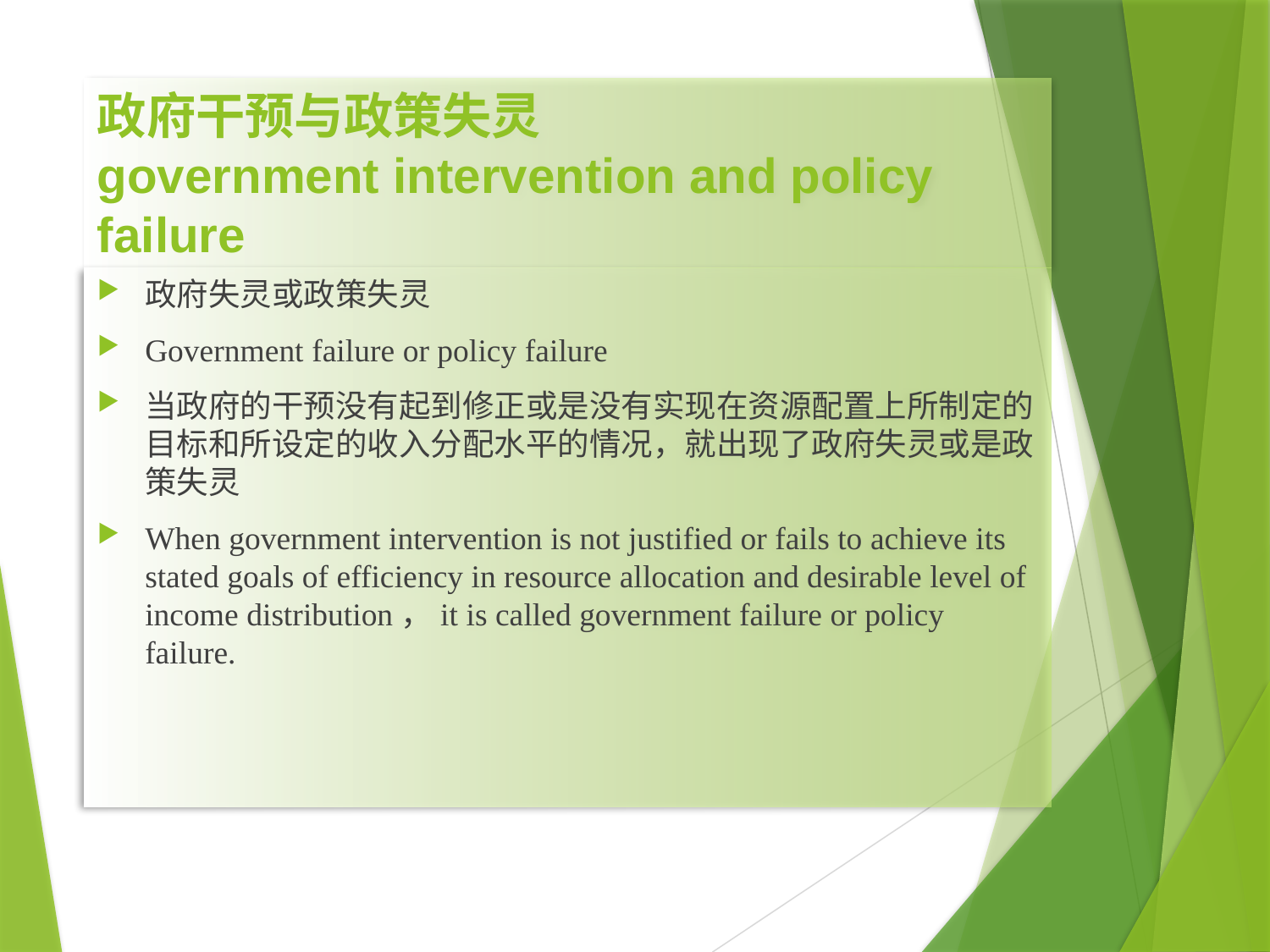

# 政府干预与政策失灵 government intervention and policy failure
政府失灵或政策失灵
Government failure or policy failure
当政府的干预没有起到修正或是没有实现在资源配置上所制定的目标和所设定的收入分配水平的情况，就出现了政府失灵或是政策失灵
When government intervention is not justified or fails to achieve its stated goals of efficiency in resource allocation and desirable level of income distribution，it is called government failure or policy failure.